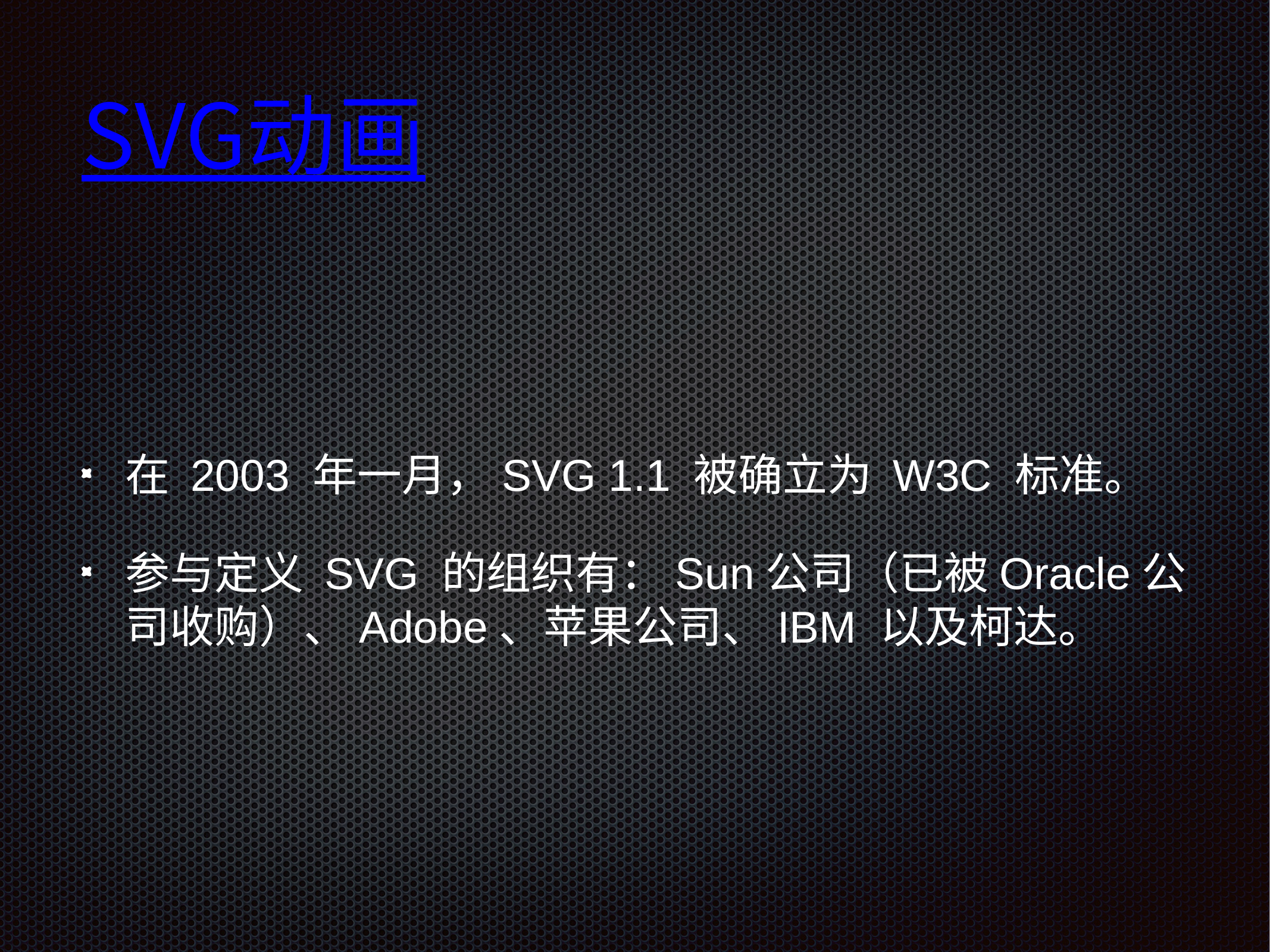

SVG动画
在 2003 年一月，SVG 1.1 被确立为 W3C 标准。
参与定义 SVG 的组织有：Sun公司（已被Oracle公司收购）、Adobe、苹果公司、IBM 以及柯达。